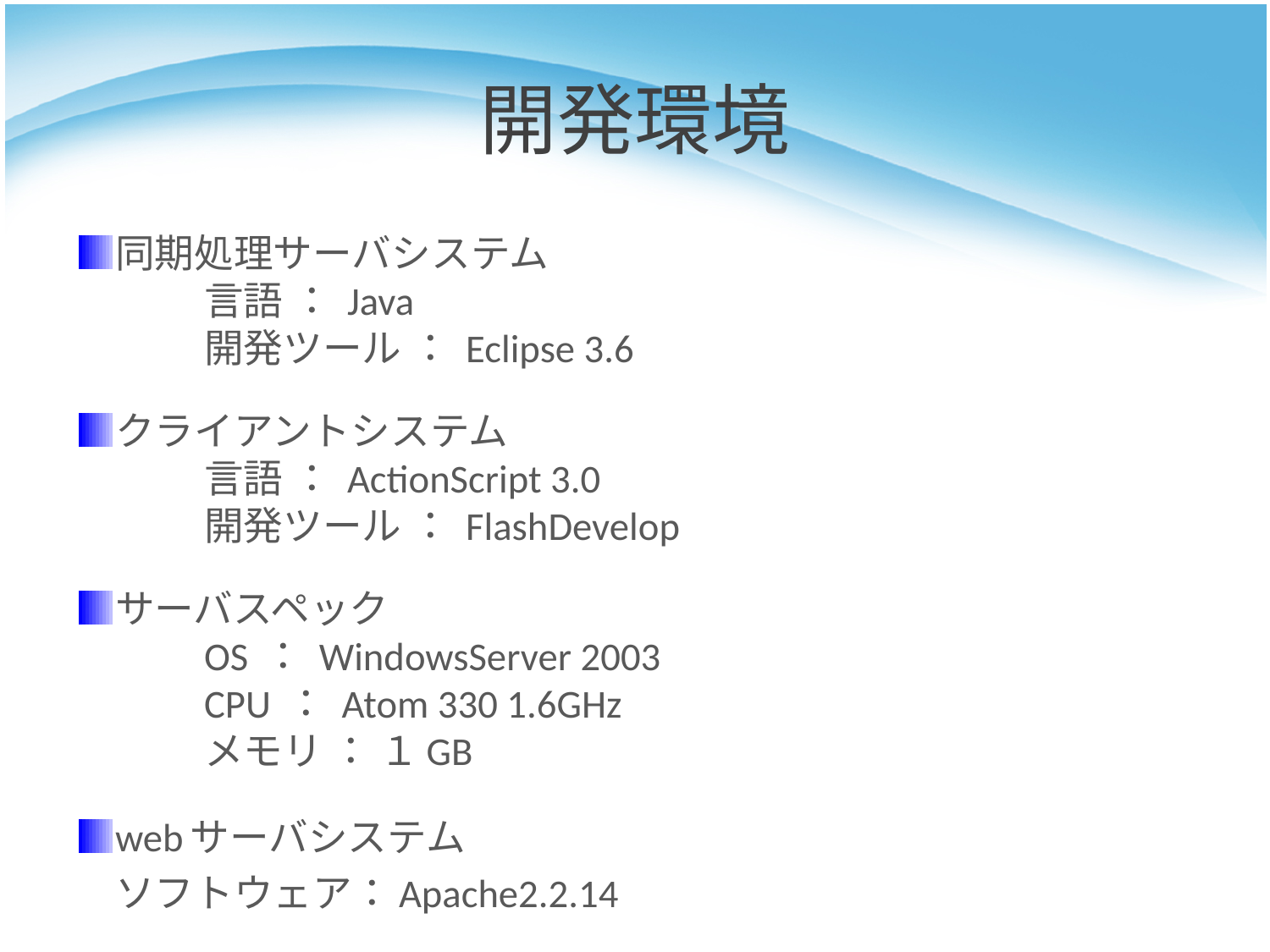

# 開発環境
同期処理サーバシステム
	言語 ： Java
	開発ツール ： Eclipse 3.6

クライアントシステム
	言語 ： ActionScript 3.0
	開発ツール ： FlashDevelop

サーバスペック
	OS ： WindowsServer 2003
	CPU ： Atom 330 1.6GHz
	メモリ ： １GB

webサーバシステム
		ソフトウェア：Apache2.2.14